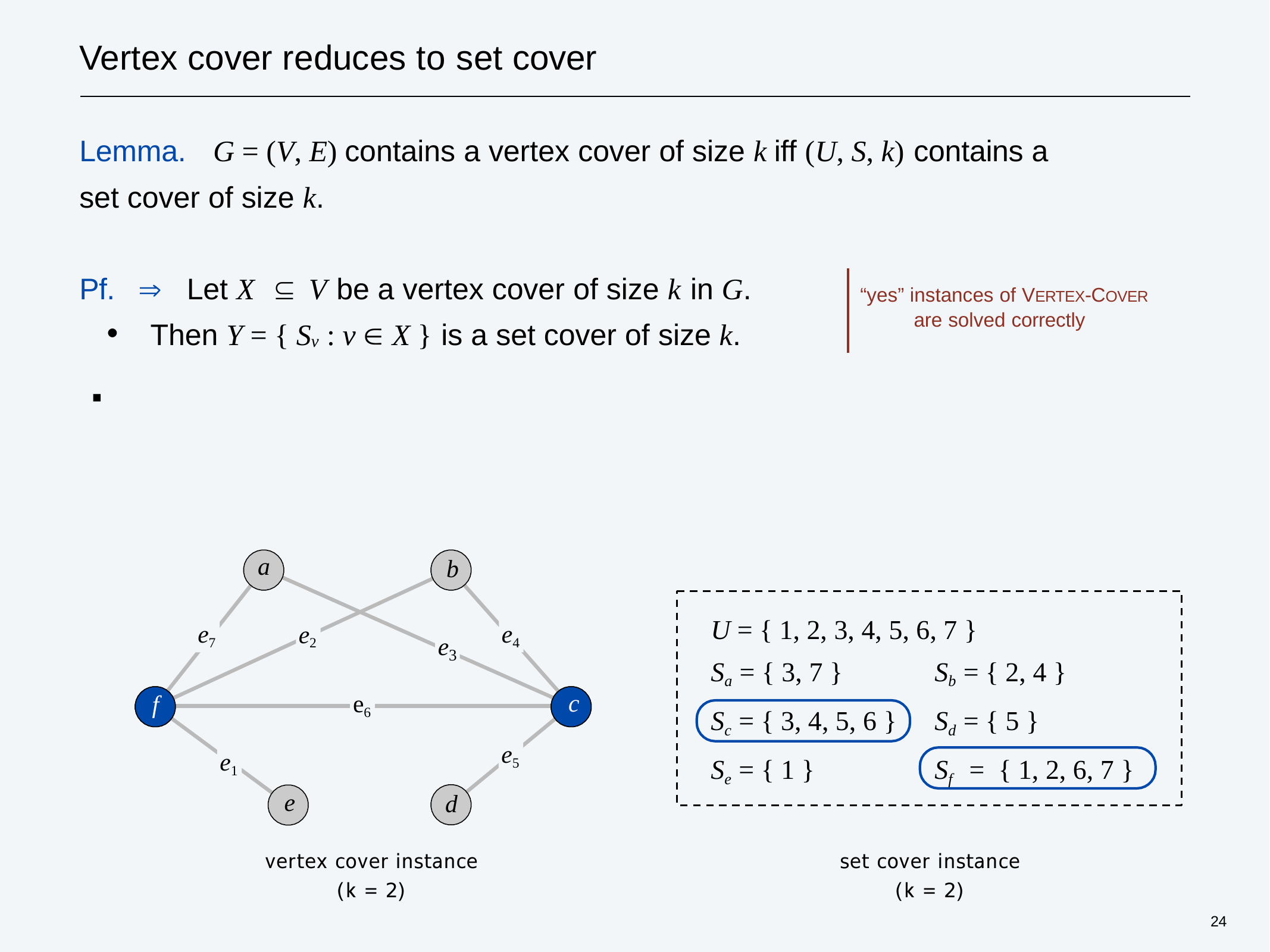

# Vertex cover reduces to set cover

Lemma.	G = (V, E) contains a vertex cover of size k iff (U, S, k) contains a set cover of size k.

Pf.	⇒	Let X	⊆	V be a vertex cover of size k in G.
・Then Y = { Sv : v ∈ X } is a set cover of size k.	▪
“yes” instances of VERTEX-COVER are solved correctly
a

b

U = { 1, 2, 3, 4, 5, 6, 7 }
e7
e4
e2

e

Sa = { 3, 7 }
Sc = { 3, 4, 5, 6 }
Se = { 1 }
Sb = { 2, 4 }
Sd = { 5 }
Sf	=	{ 1, 2, 6, 7 }
3
c

e6
f

e5

e1

e
d
vertex cover instance
(k = 2)
set cover instance
(k = 2)
24